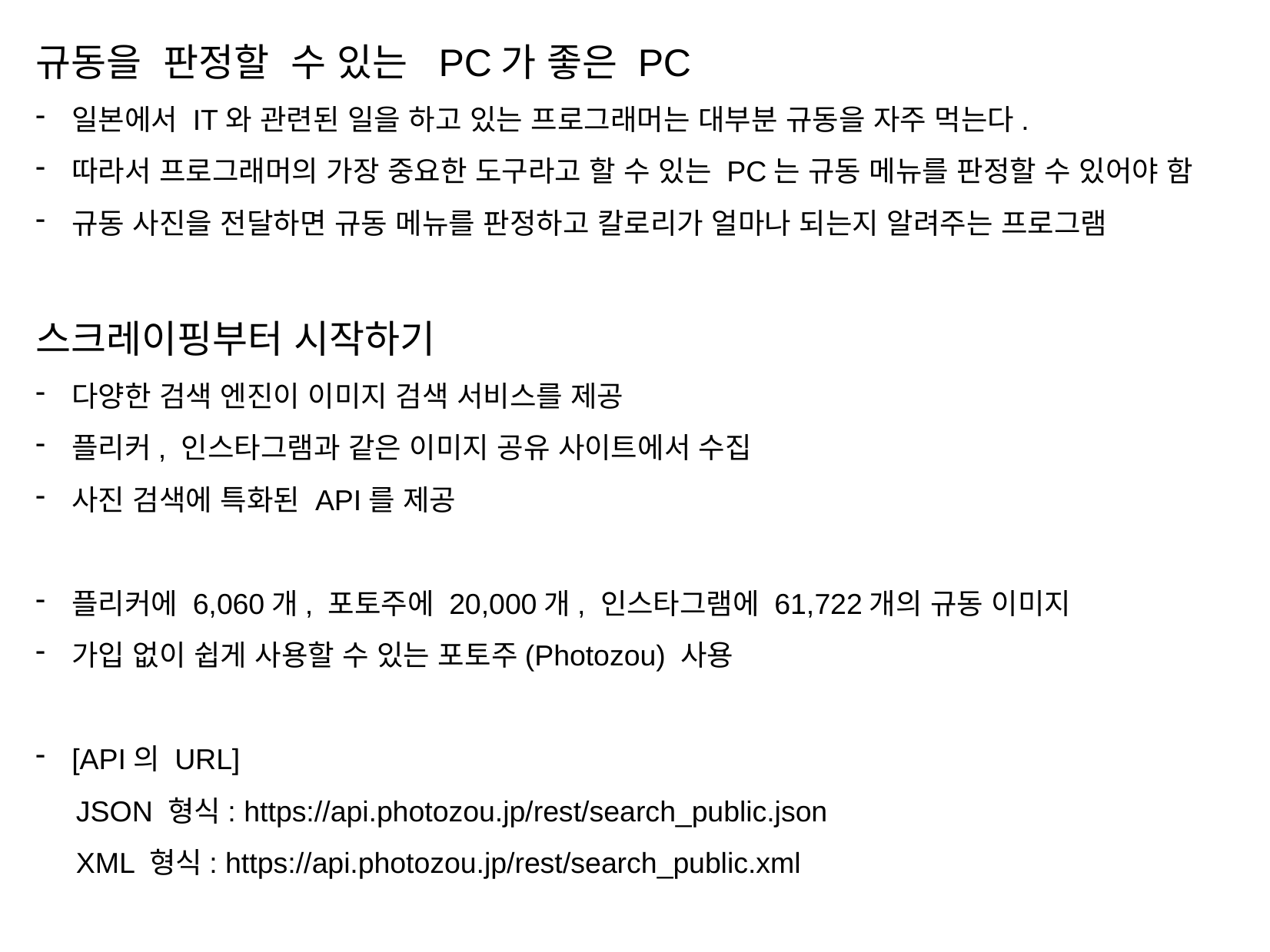

규동을  판정할  수 있는  PC가 좋은 PC
일본에서 IT와 관련된 일을 하고 있는 프로그래머는 대부분 규동을 자주 먹는다.
따라서 프로그래머의 가장 중요한 도구라고 할 수 있는 PC는 규동 메뉴를 판정할 수 있어야 함
규동 사진을 전달하면 규동 메뉴를 판정하고 칼로리가 얼마나 되는지 알려주는 프로그램

스크레이핑부터 시작하기
다양한 검색 엔진이 이미지 검색 서비스를 제공
플리커, 인스타그램과 같은 이미지 공유 사이트에서 수집
사진 검색에 특화된 API를 제공

플리커에 6,060개, 포토주에 20,000개, 인스타그램에 61,722개의 규동 이미지
가입 없이 쉽게 사용할 수 있는 포토주(Photozou) 사용

[API의 URL]
     JSON 형식: https://api.photozou.jp/rest/search_public.json
     XML 형식: https://api.photozou.jp/rest/search_public.xml